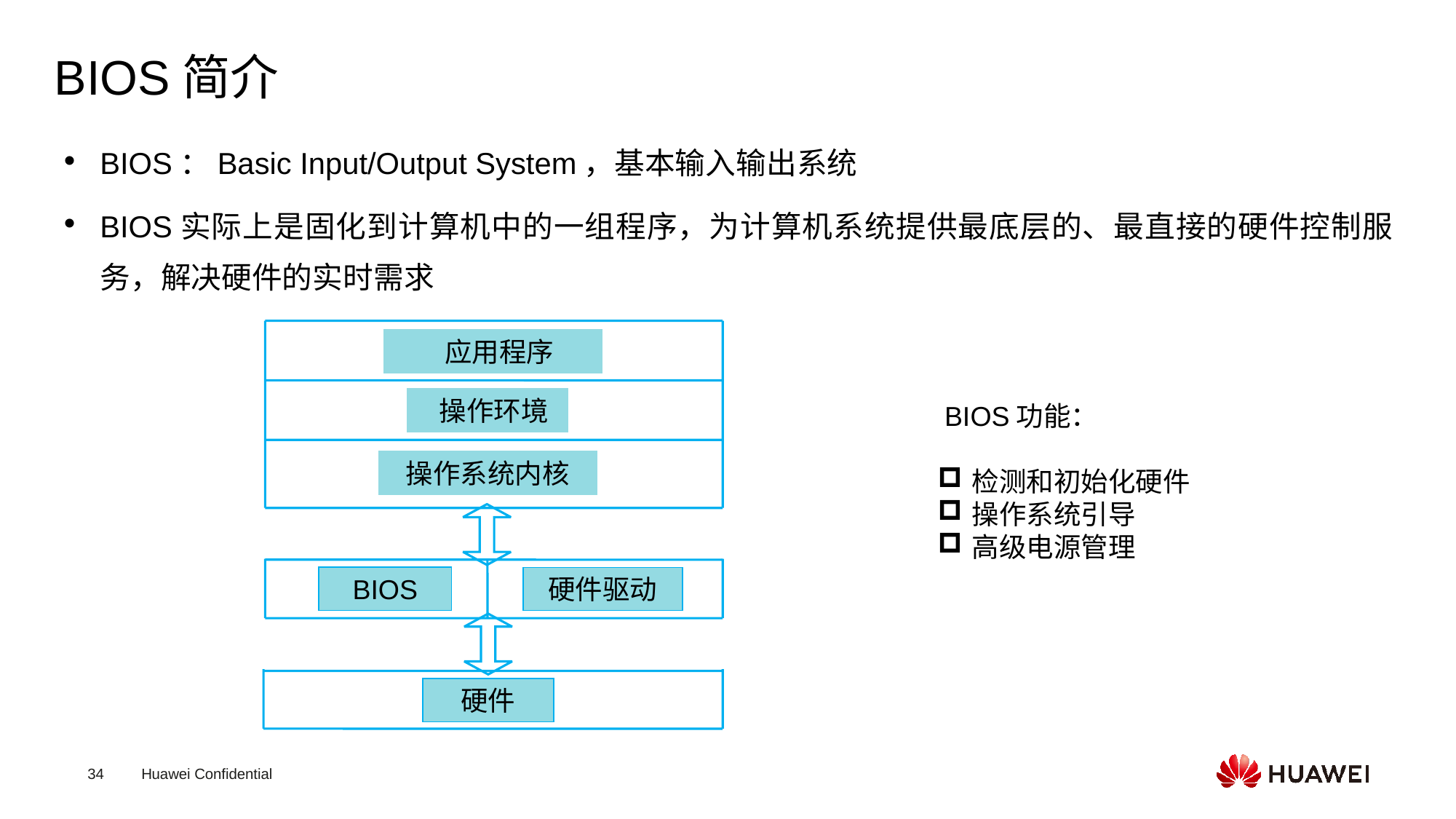

# BIOS简介
BIOS：Basic Input/Output System，基本输入输出系统
BIOS实际上是固化到计算机中的一组程序，为计算机系统提供最底层的、最直接的硬件控制服务，解决硬件的实时需求

 应用程序

 操作环境
 BIOS功能：

检测和初始化硬件
操作系统引导
高级电源管理

操作系统内核

BIOS
硬件驱动

硬件